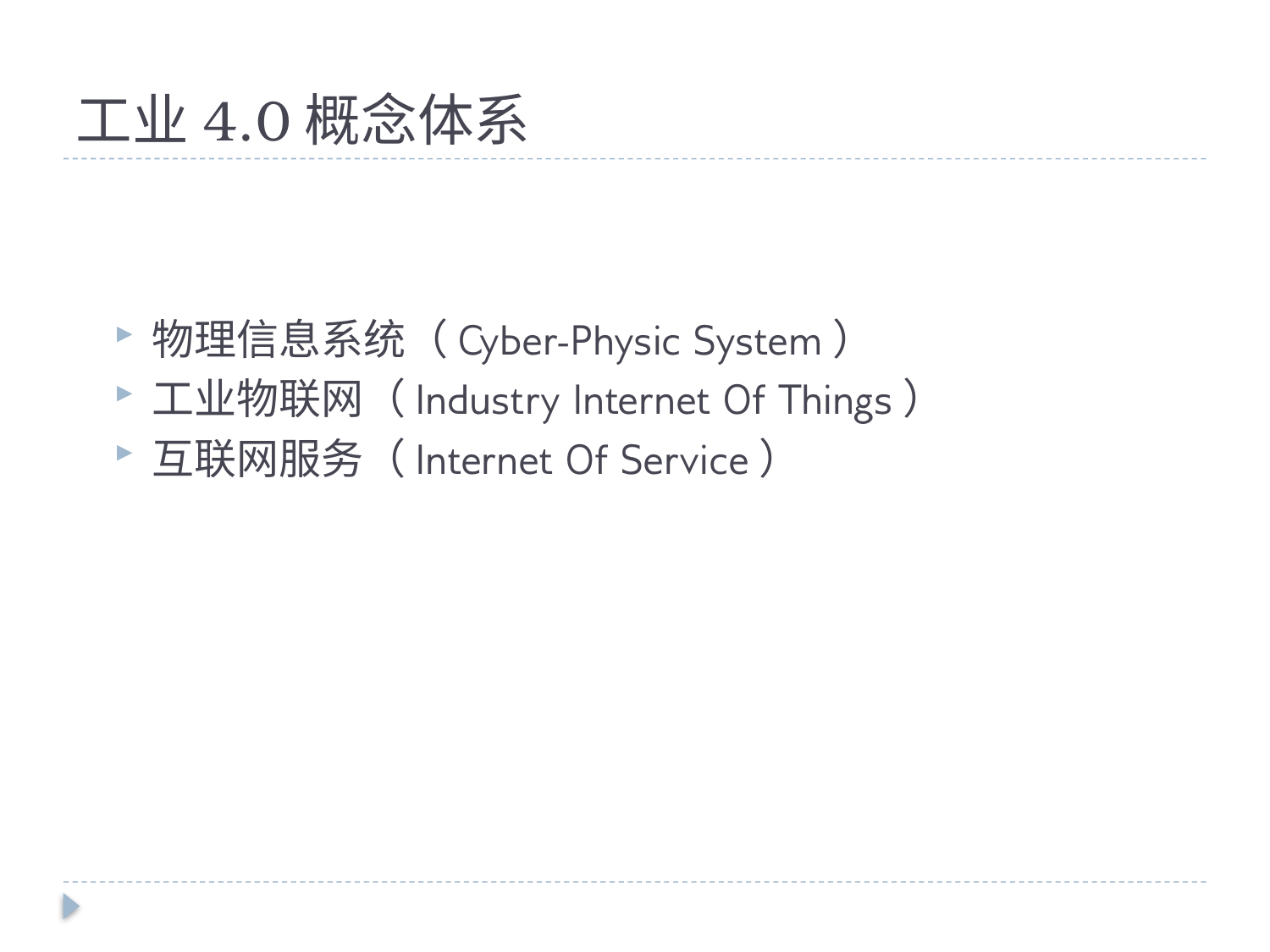

# 工业4.0概念体系
物理信息系统（Cyber-Physic System）
工业物联网（Industry Internet Of Things）
互联网服务（Internet Of Service）